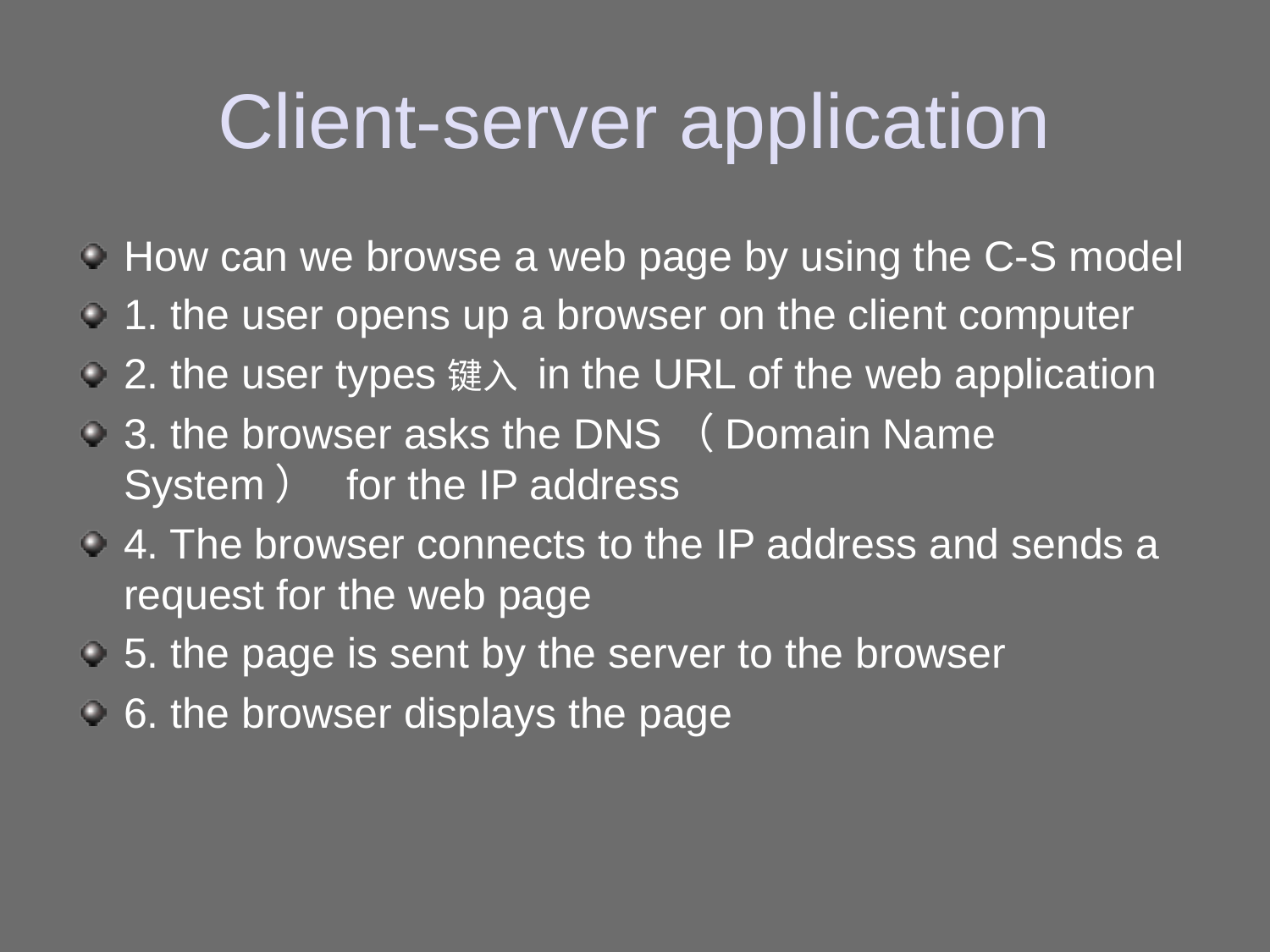

# Client-server application
How can we browse a web page by using the C-S model
1. the user opens up a browser on the client computer
2. the user types键入 in the URL of the web application
3. the browser asks the DNS（Domain Name System）  for the IP address
4. The browser connects to the IP address and sends a request for the web page
5. the page is sent by the server to the browser
6. the browser displays the page